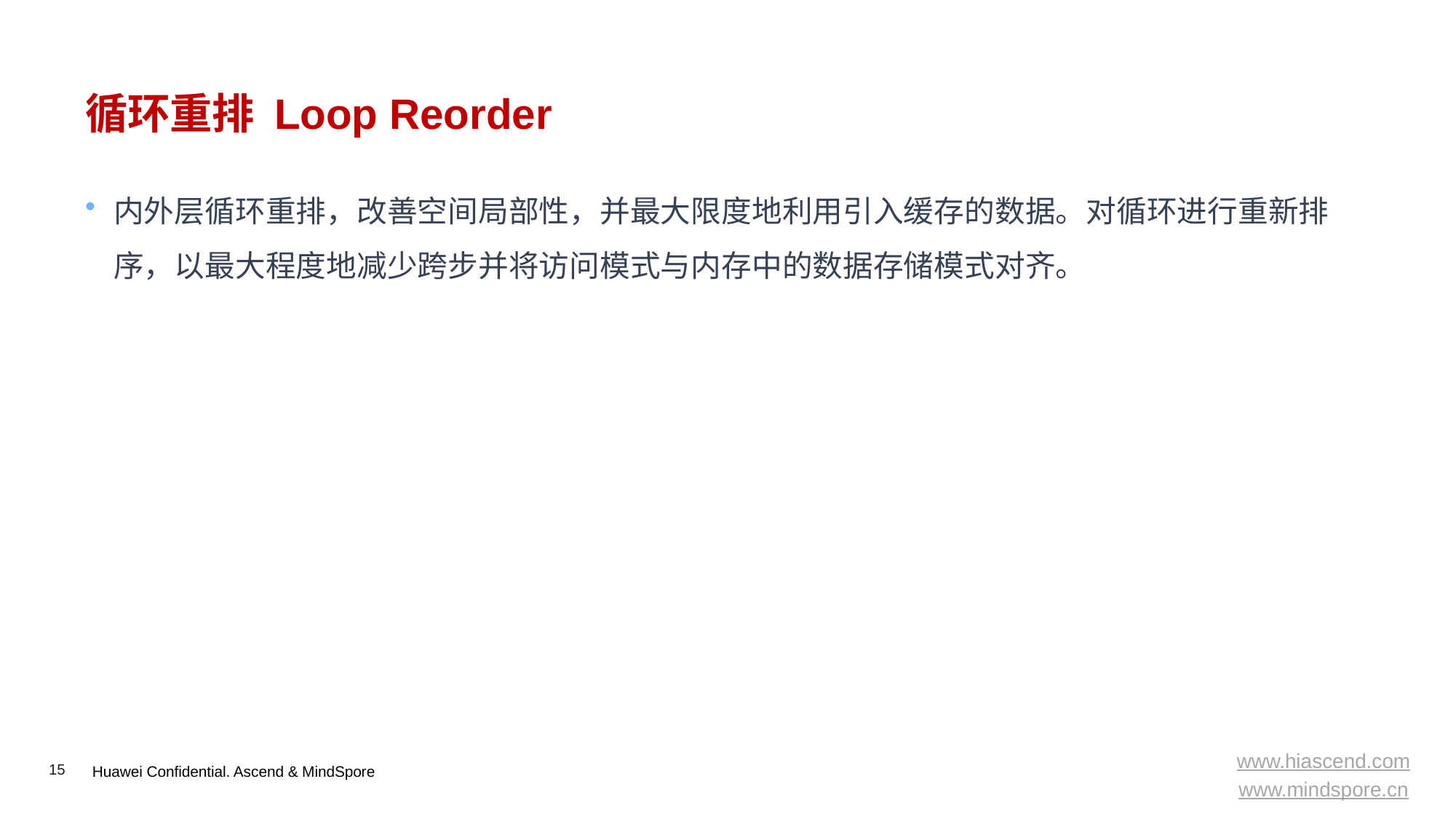

# 循环重排 Loop Reorder
内外层循环重排，改善空间局部性，并最大限度地利用引入缓存的数据。对循环进行重新排序，以最大程度地减少跨步并将访问模式与内存中的数据存储模式对齐。